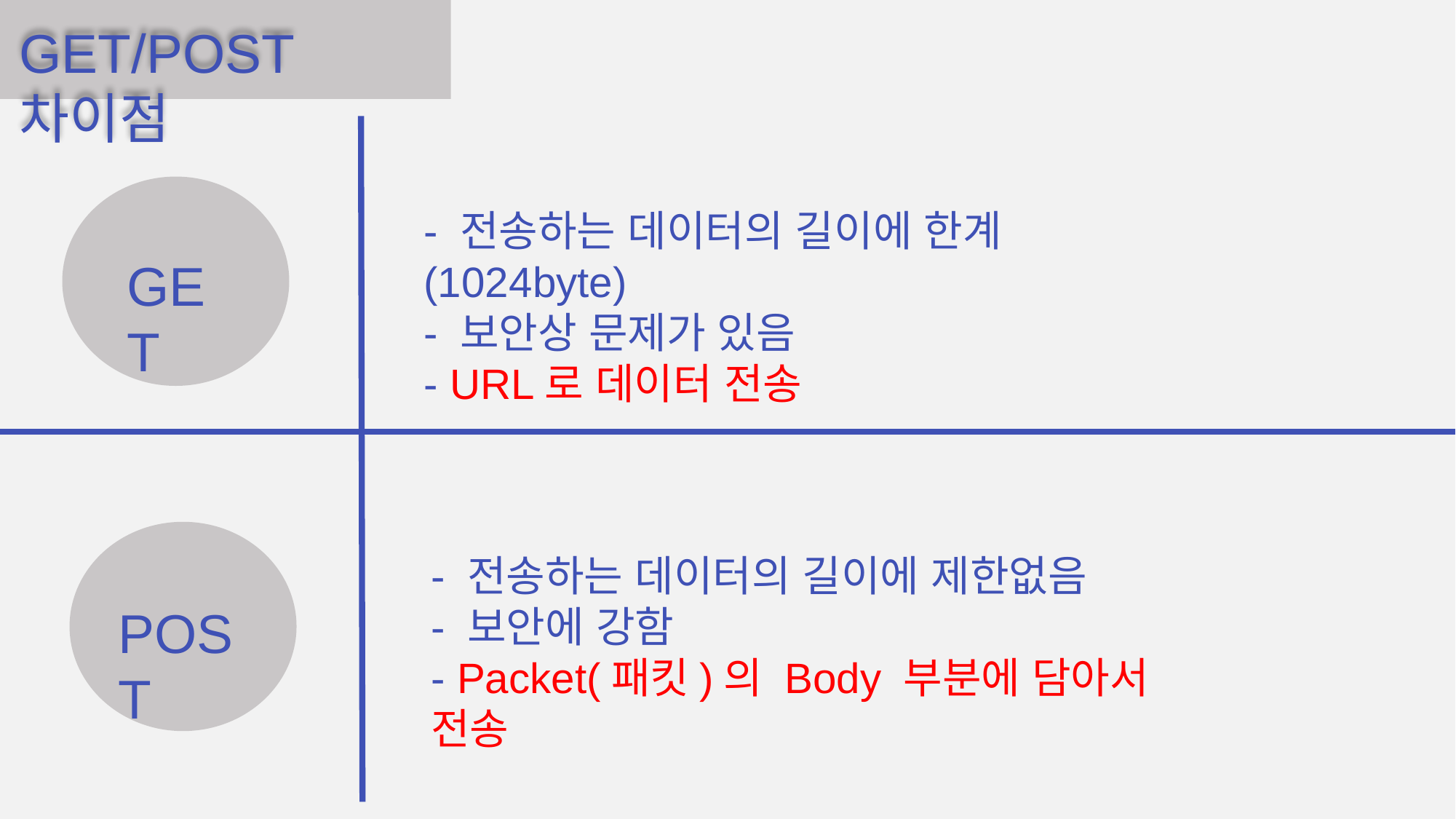

GET/POST 차이점

- 전송하는 데이터의 길이에 한계(1024byte)
- 보안상 문제가 있음
- URL로 데이터 전송
GET

- 전송하는 데이터의 길이에 제한없음
- 보안에 강함
- Packet(패킷)의 Body 부분에 담아서 전송
POST